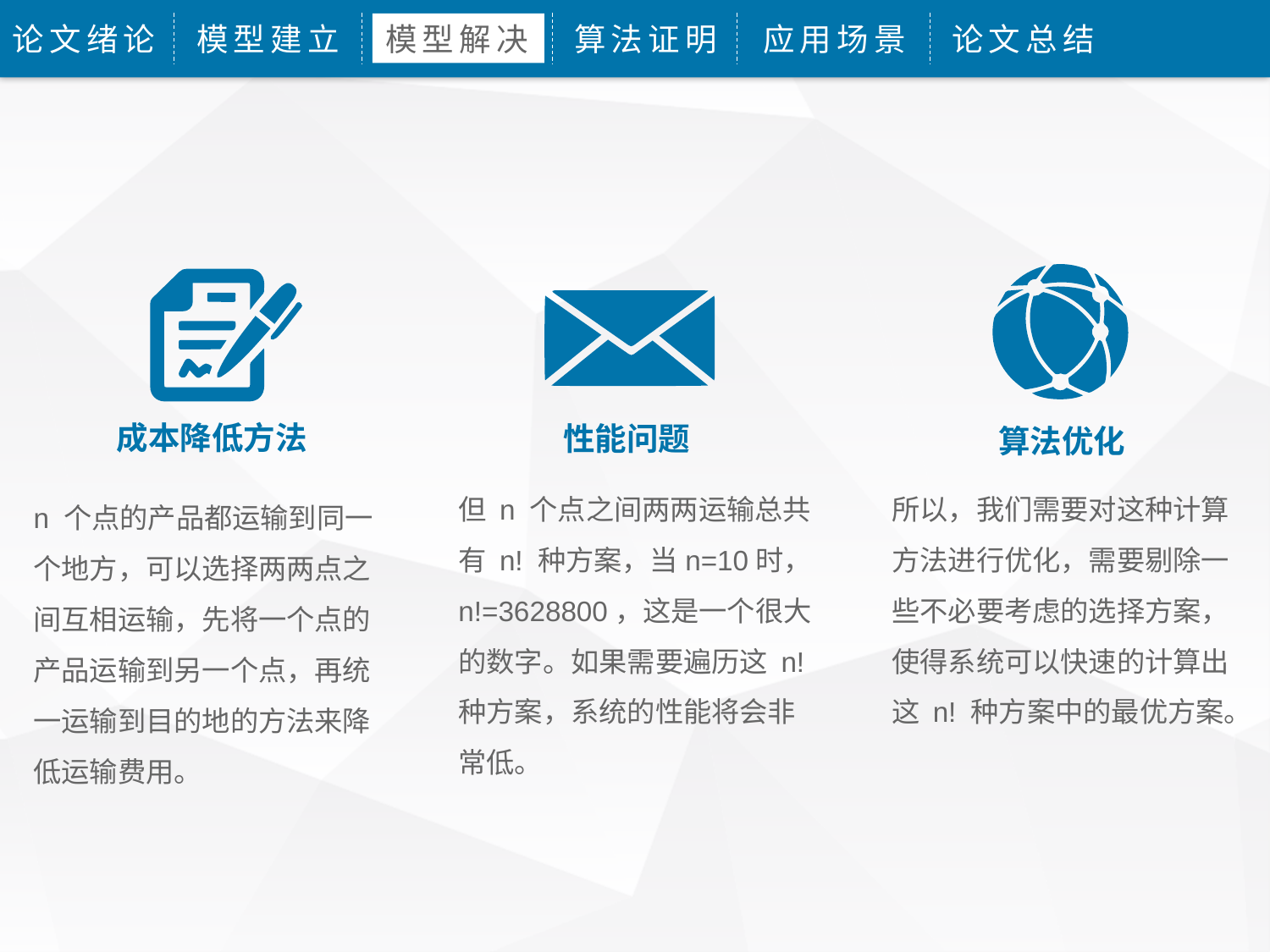

论文绪论
模型建立
模型解决
算法证明
应用场景
论文总结

成本降低方法
性能问题
算法优化
但 n 个点之间两两运输总共有 n! 种方案，当n=10时，n!=3628800，这是一个很大的数字。如果需要遍历这 n! 种方案，系统的性能将会非常低。
所以，我们需要对这种计算方法进行优化，需要剔除一些不必要考虑的选择方案，使得系统可以快速的计算出这 n! 种方案中的最优方案。
n 个点的产品都运输到同一个地方，可以选择两两点之间互相运输，先将一个点的产品运输到另一个点，再统一运输到目的地的方法来降低运输费用。